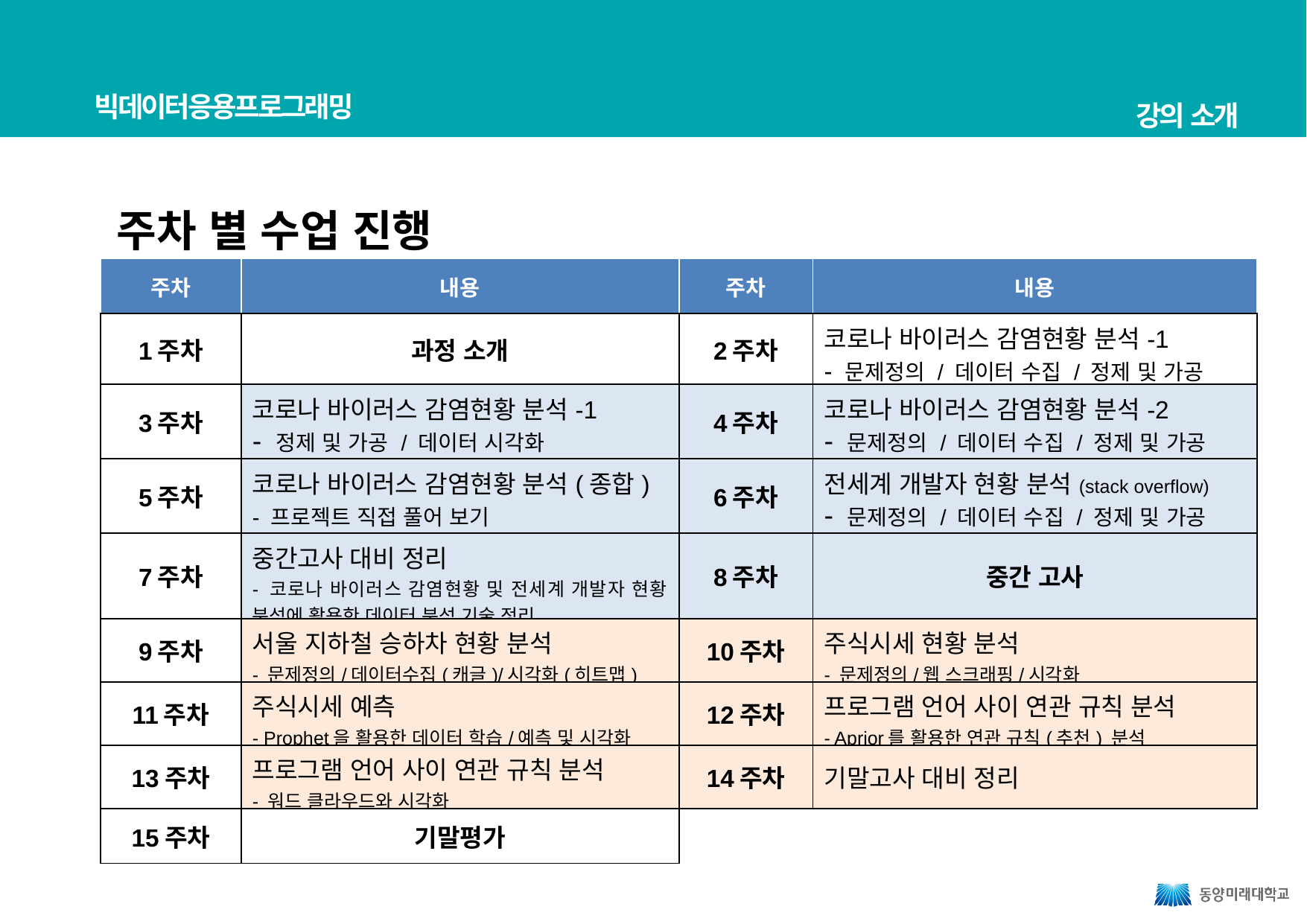

빅데이터응용프로그래밍
강의 소개
주차 별 수업 진행
| 주차 | 내용 | 주차 | 내용 |
| --- | --- | --- | --- |
| 1주차 | 과정 소개 | 2주차 | 코로나 바이러스 감염현황 분석-1 - 문제정의 / 데이터 수집 / 정제 및 가공 |
| 3주차 | 코로나 바이러스 감염현황 분석-1 - 정제 및 가공 / 데이터 시각화 | 4주차 | 코로나 바이러스 감염현황 분석-2 - 문제정의 / 데이터 수집 / 정제 및 가공 |
| 5주차 | 코로나 바이러스 감염현황 분석(종합) - 프로젝트 직접 풀어 보기 | 6주차 | 전세계 개발자 현황 분석(stack overflow) - 문제정의 / 데이터 수집 / 정제 및 가공 |
| 7주차 | 중간고사 대비 정리 - 코로나 바이러스 감염현황 및 전세계 개발자 현황 분석에 활용한 데이터 분석 기술 정리 | 8주차 | 중간 고사 |
| 9주차 | 서울 지하철 승하차 현황 분석 - 문제정의/데이터수집(캐글)/시각화(히트맵) | 10주차 | 주식시세 현황 분석 - 문제정의/웹 스크래핑/시각화 |
| 11주차 | 주식시세 예측 - Prophet을 활용한 데이터 학습/예측 및 시각화 | 12주차 | 프로그램 언어 사이 연관 규칙 분석 - Aprior를 활용한 연관 규칙(추천) 분석 |
| 13주차 | 프로그램 언어 사이 연관 규칙 분석 - 워드 클라우드와 시각화 | 14주차 | 기말고사 대비 정리 |
| 15주차 | 기말평가 |  |  |